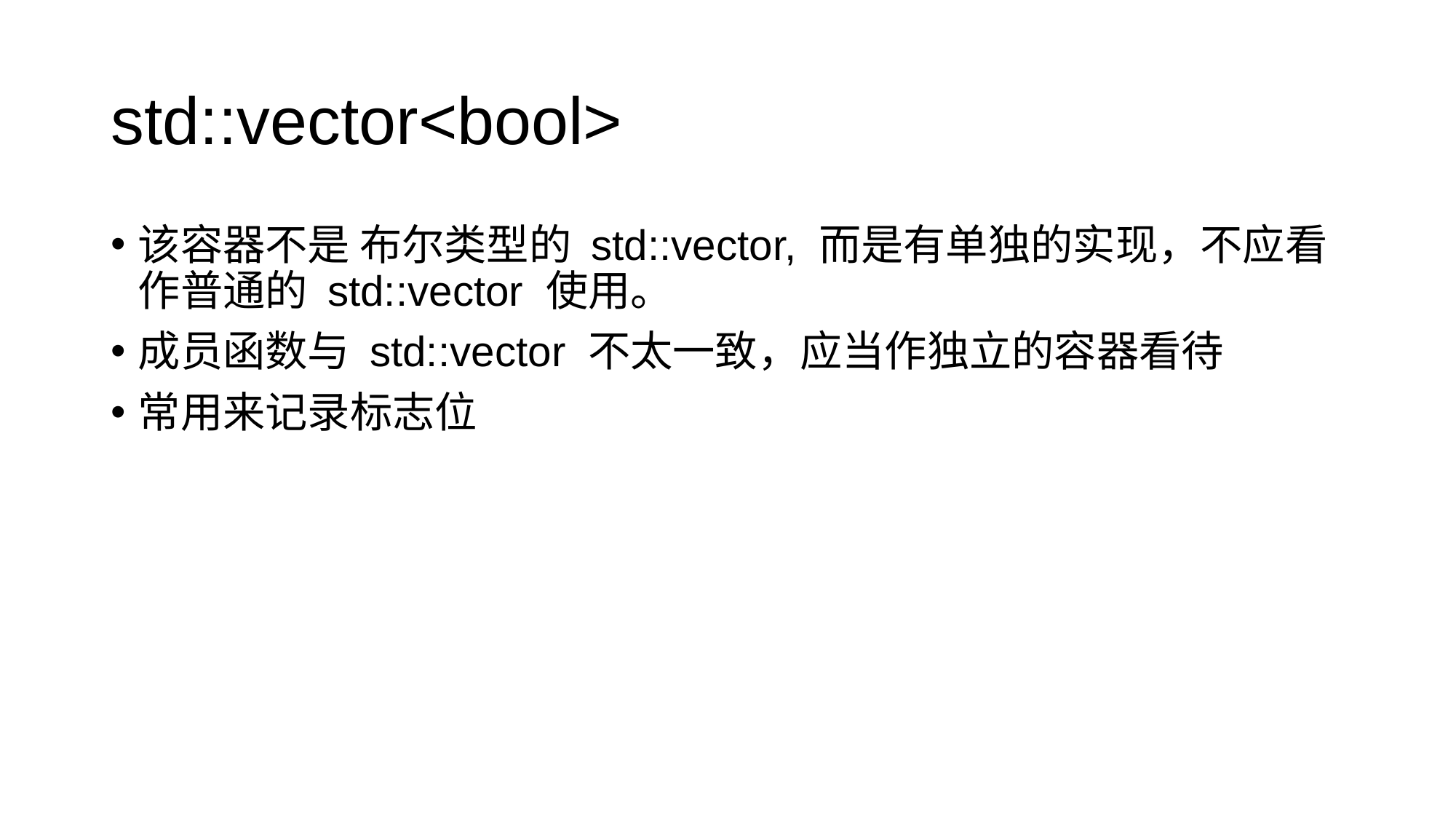

# std::vector<bool>
该容器不是 布尔类型的 std::vector, 而是有单独的实现，不应看作普通的 std::vector 使用。
成员函数与 std::vector 不太一致，应当作独立的容器看待
常用来记录标志位